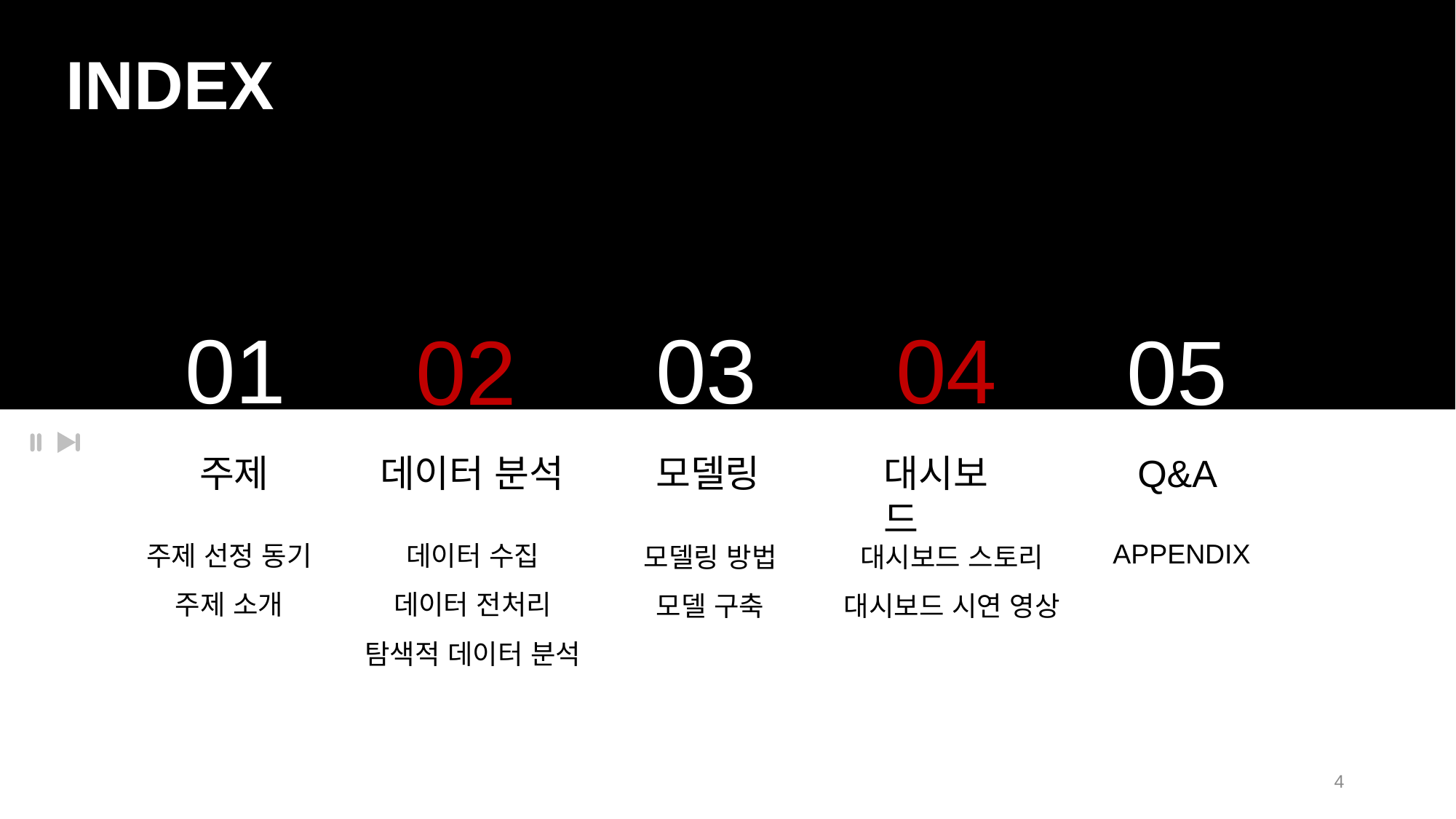

INDEX
01
03
04
05
02

주제
대시보드
Q&A
데이터 분석
모델링
APPENDIX
주제 선정 동기
주제 소개
데이터 수집
데이터 전처리
탐색적 데이터 분석
대시보드 스토리
대시보드 시연 영상
모델링 방법
모델 구축
4